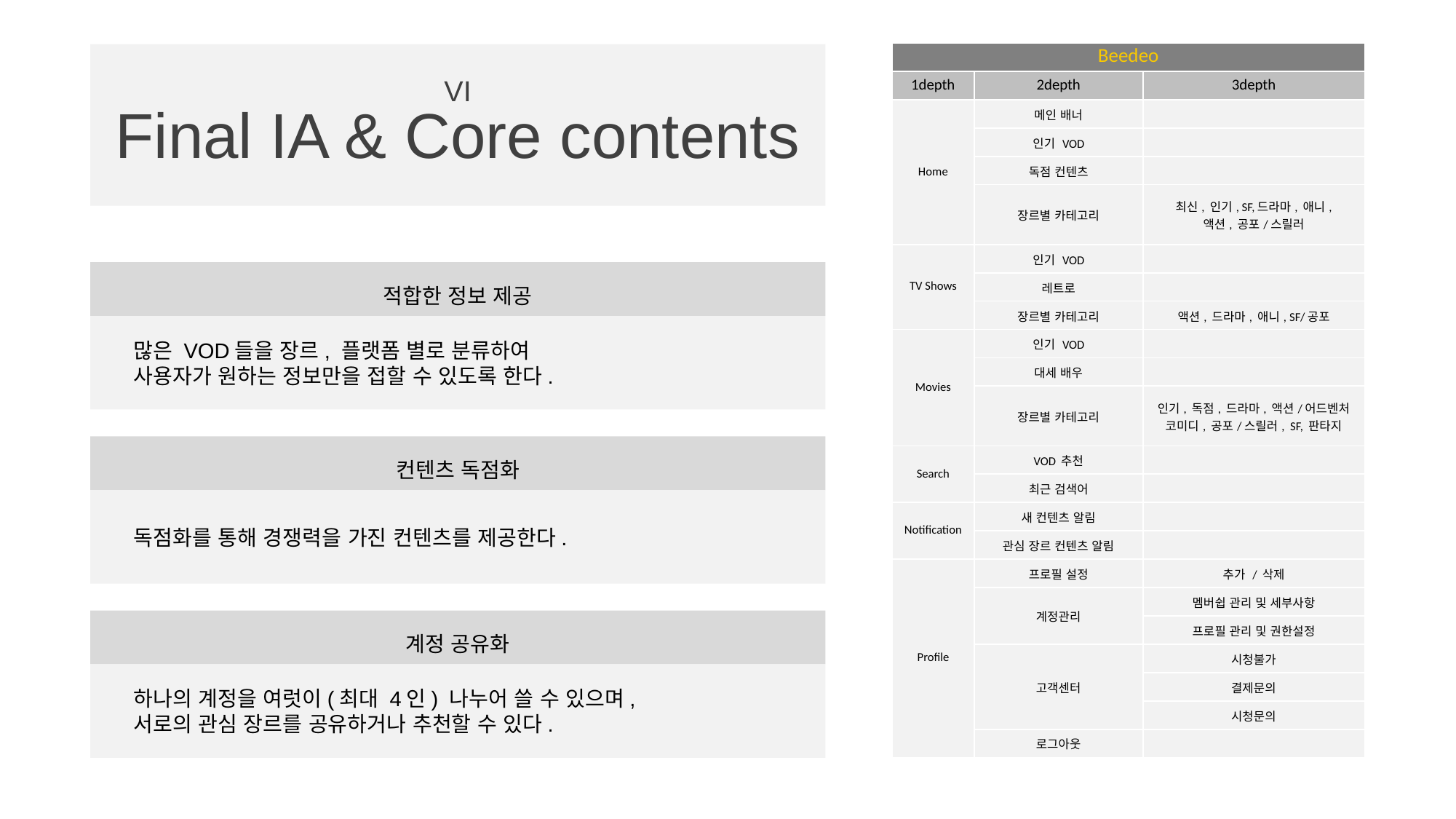

| Beedeo |  |  |
| --- | --- | --- |
| 1depth | 2depth | 3depth |
| Home | 메인 배너 |  |
|  | 인기 VOD |  |
|  | 독점 컨텐츠 |  |
|  | 장르별 카테고리 | 최신, 인기, SF,드라마, 애니, 액션, 공포/스릴러 |
| TV Shows | 인기 VOD |  |
|  | 레트로 |  |
|  | 장르별 카테고리 | 액션, 드라마, 애니, SF/공포 |
| Movies | 인기 VOD |  |
|  | 대세 배우 |  |
|  | 장르별 카테고리 | 인기, 독점, 드라마, 액션/어드벤처 코미디, 공포/스릴러, SF, 판타지 |
| Search | VOD 추천 |  |
|  | 최근 검색어 |  |
| Notification | 새 컨텐츠 알림 |  |
|  | 관심 장르 컨텐츠 알림 |  |
| Profile | 프로필 설정 | 추가 / 삭제 |
|  | 계정관리 | 멤버쉽 관리 및 세부사항 |
|  |  | 프로필 관리 및 권한설정 |
|  | 고객센터 | 시청불가 |
|  |  | 결제문의 |
|  |  | 시청문의 |
|  | 로그아웃 |  |
# VI Final IA & Core contents
적합한 정보 제공
많은 VOD들을 장르, 플랫폼 별로 분류하여
사용자가 원하는 정보만을 접할 수 있도록 한다.
컨텐츠 독점화
독점화를 통해 경쟁력을 가진 컨텐츠를 제공한다.
계정 공유화
하나의 계정을 여럿이(최대 4인) 나누어 쓸 수 있으며,
서로의 관심 장르를 공유하거나 추천할 수 있다.